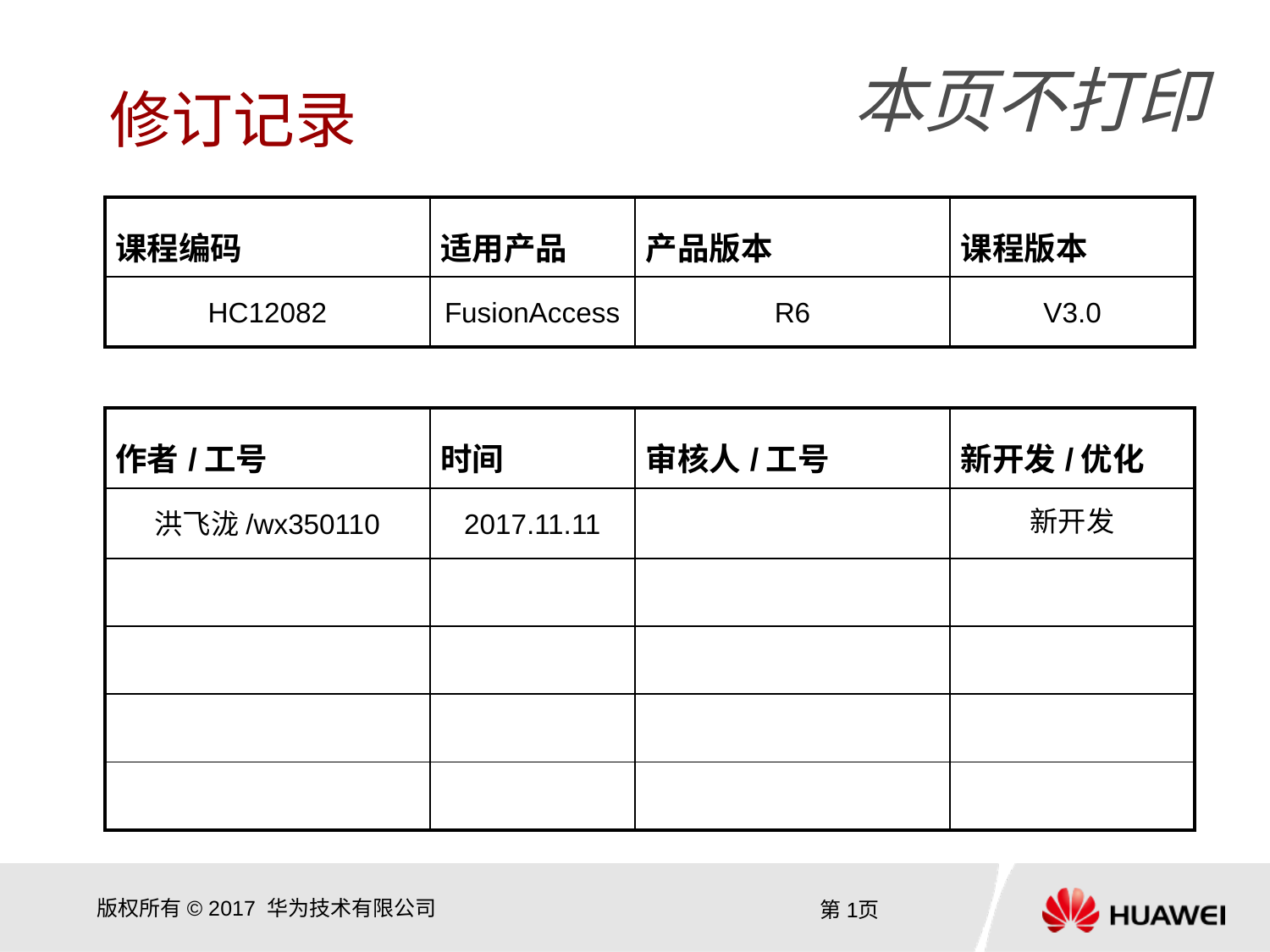

HC12082
FusionAccess
R6
V3.0
新开发
洪飞泷/wx350110
2017.11.11